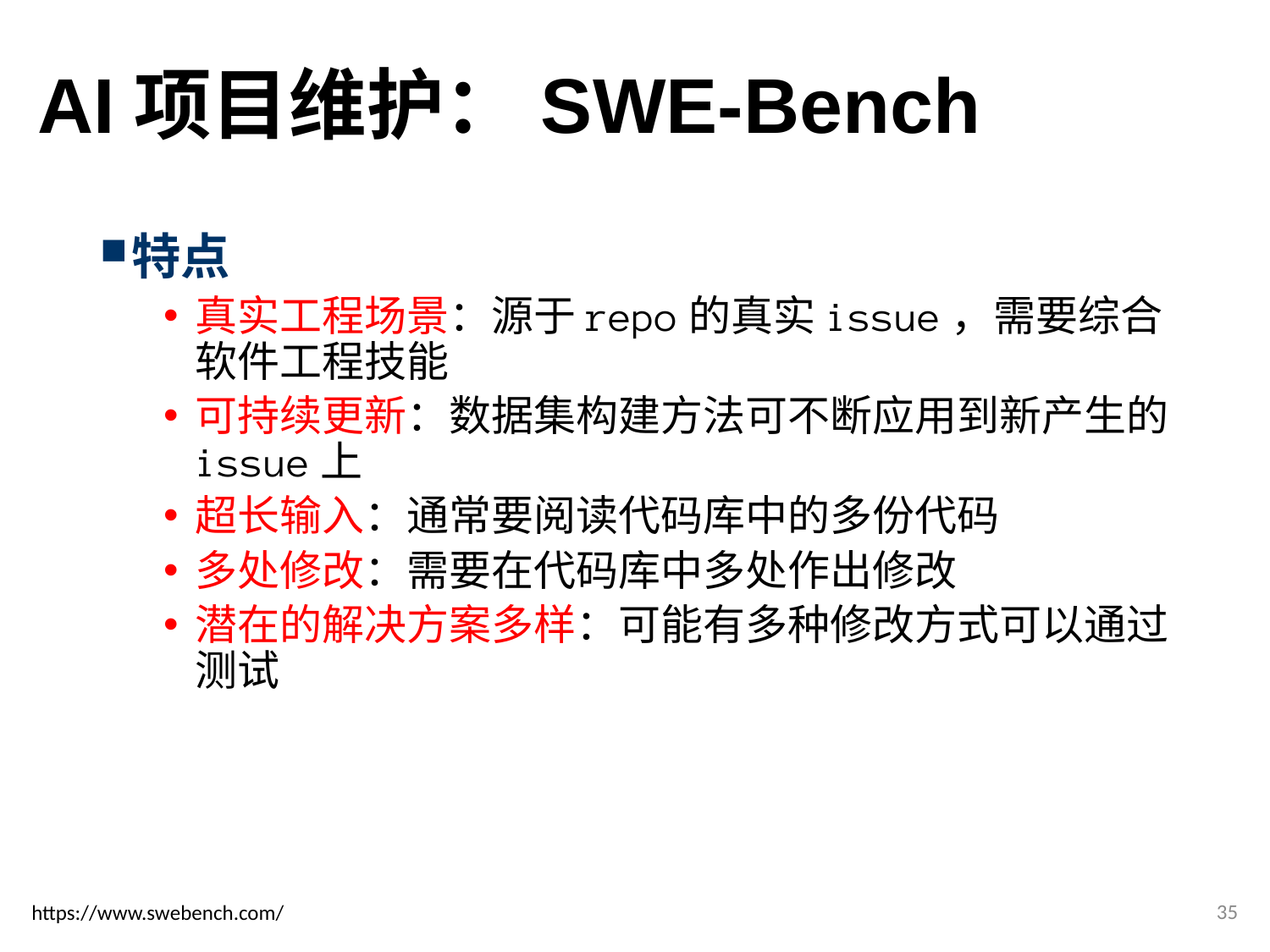

# AI项目维护：SWE-Bench
特点
真实工程场景：源于repo的真实issue，需要综合软件工程技能
可持续更新：数据集构建方法可不断应用到新产生的issue上
超长输入：通常要阅读代码库中的多份代码
多处修改：需要在代码库中多处作出修改
潜在的解决方案多样：可能有多种修改方式可以通过测试
35
https://www.swebench.com/